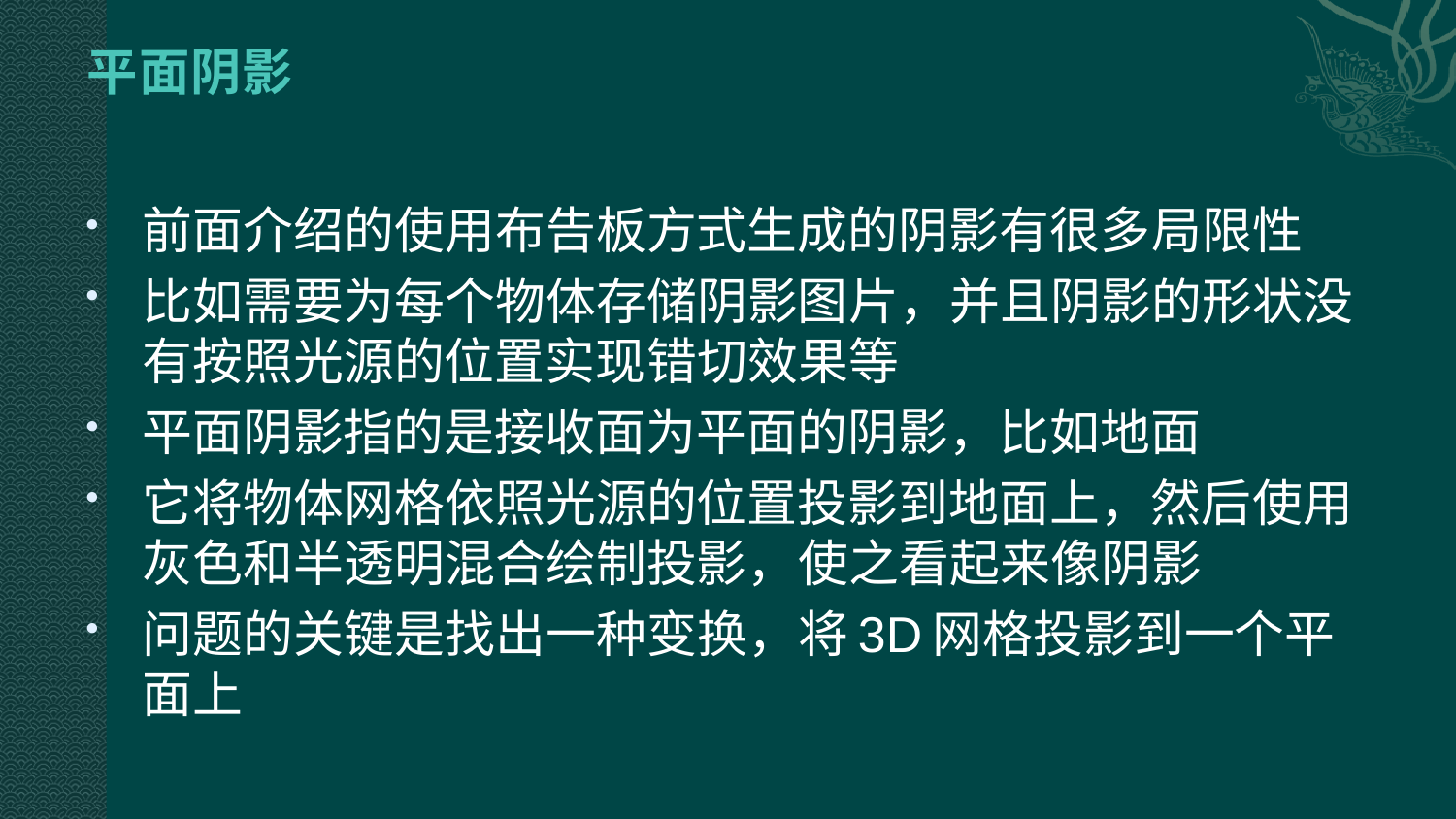

# 平面阴影
前面介绍的使用布告板方式生成的阴影有很多局限性
比如需要为每个物体存储阴影图片，并且阴影的形状没有按照光源的位置实现错切效果等
平面阴影指的是接收面为平面的阴影，比如地面
它将物体网格依照光源的位置投影到地面上，然后使用灰色和半透明混合绘制投影，使之看起来像阴影
问题的关键是找出一种变换，将3D网格投影到一个平面上